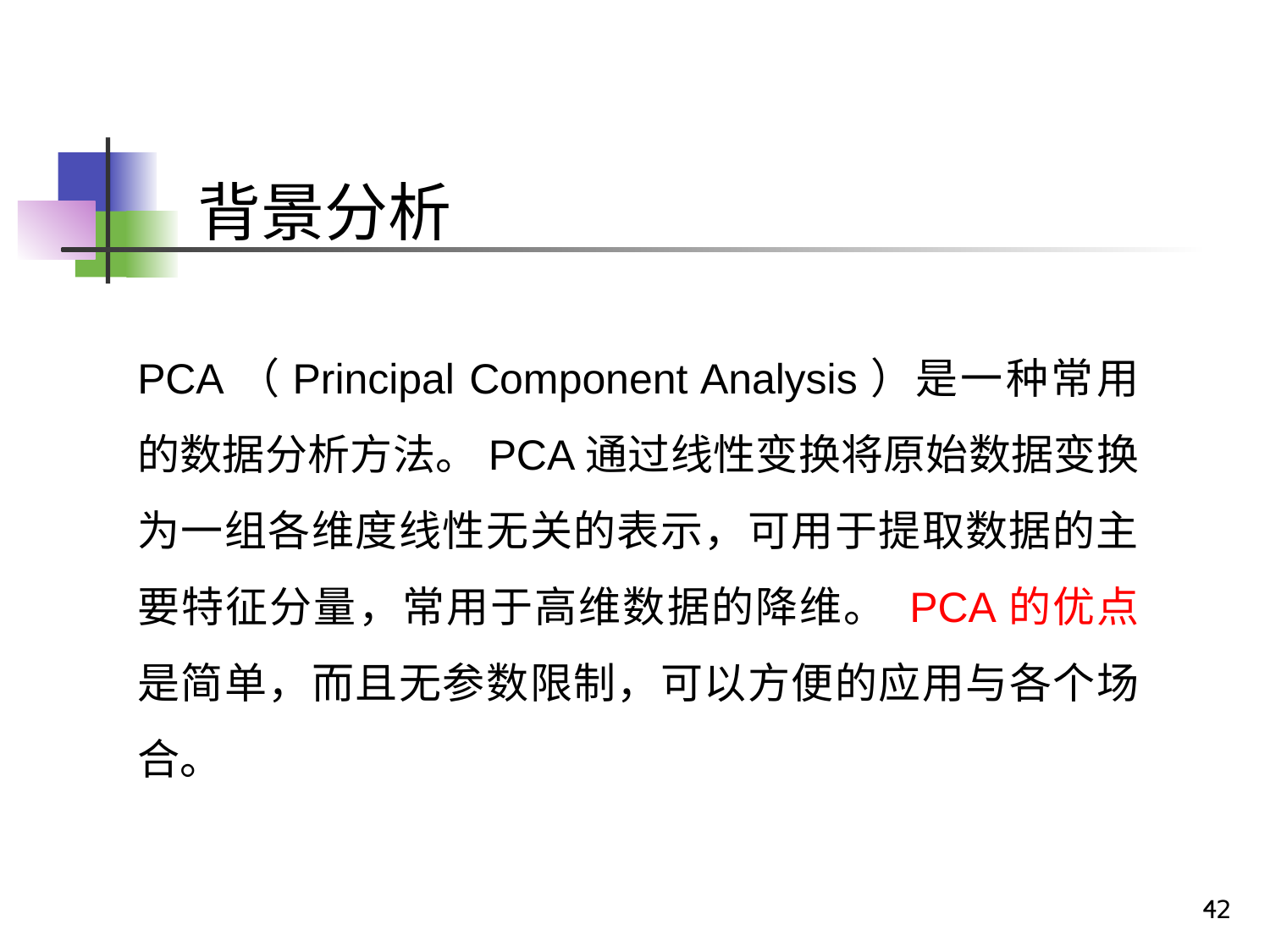

背景分析
PCA（Principal Component Analysis）是一种常用的数据分析方法。PCA通过线性变换将原始数据变换为一组各维度线性无关的表示，可用于提取数据的主要特征分量，常用于高维数据的降维。 PCA的优点是简单，而且无参数限制，可以方便的应用与各个场合。
42